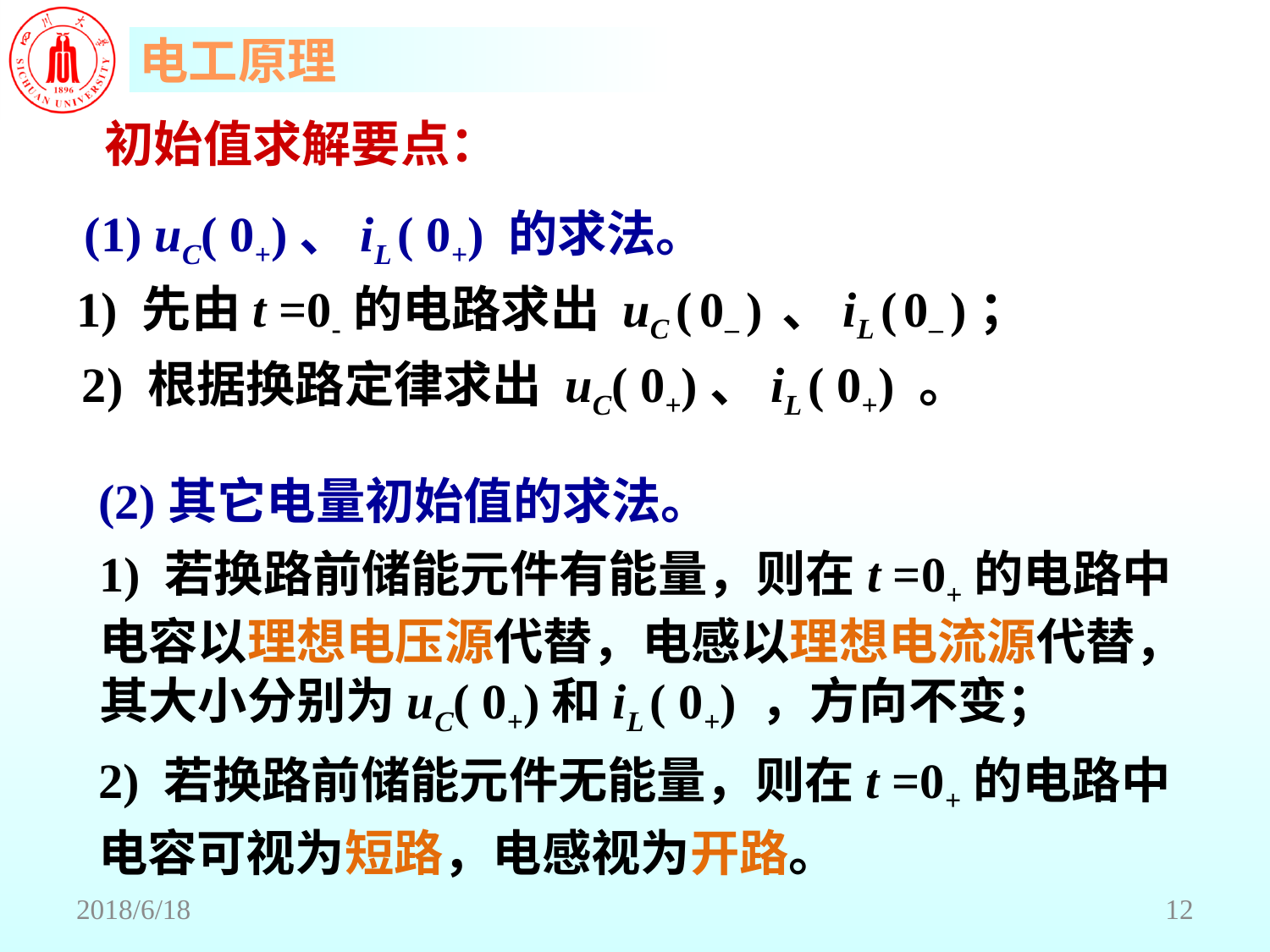

初始值求解要点：
(1) uC( 0+)、iL ( 0+) 的求法。
1) 先由t =0-的电路求出 uC ( 0– ) 、iL ( 0– )；
2) 根据换路定律求出 uC( 0+)、iL ( 0+) 。
(2)其它电量初始值的求法。
1) 若换路前储能元件有能量，则在t =0+的电路中电容以理想电压源代替，电感以理想电流源代替，其大小分别为uC( 0+)和iL ( 0+) ，方向不变；
2) 若换路前储能元件无能量，则在t =0+的电路中电容可视为短路，电感视为开路。
2018/6/18
12